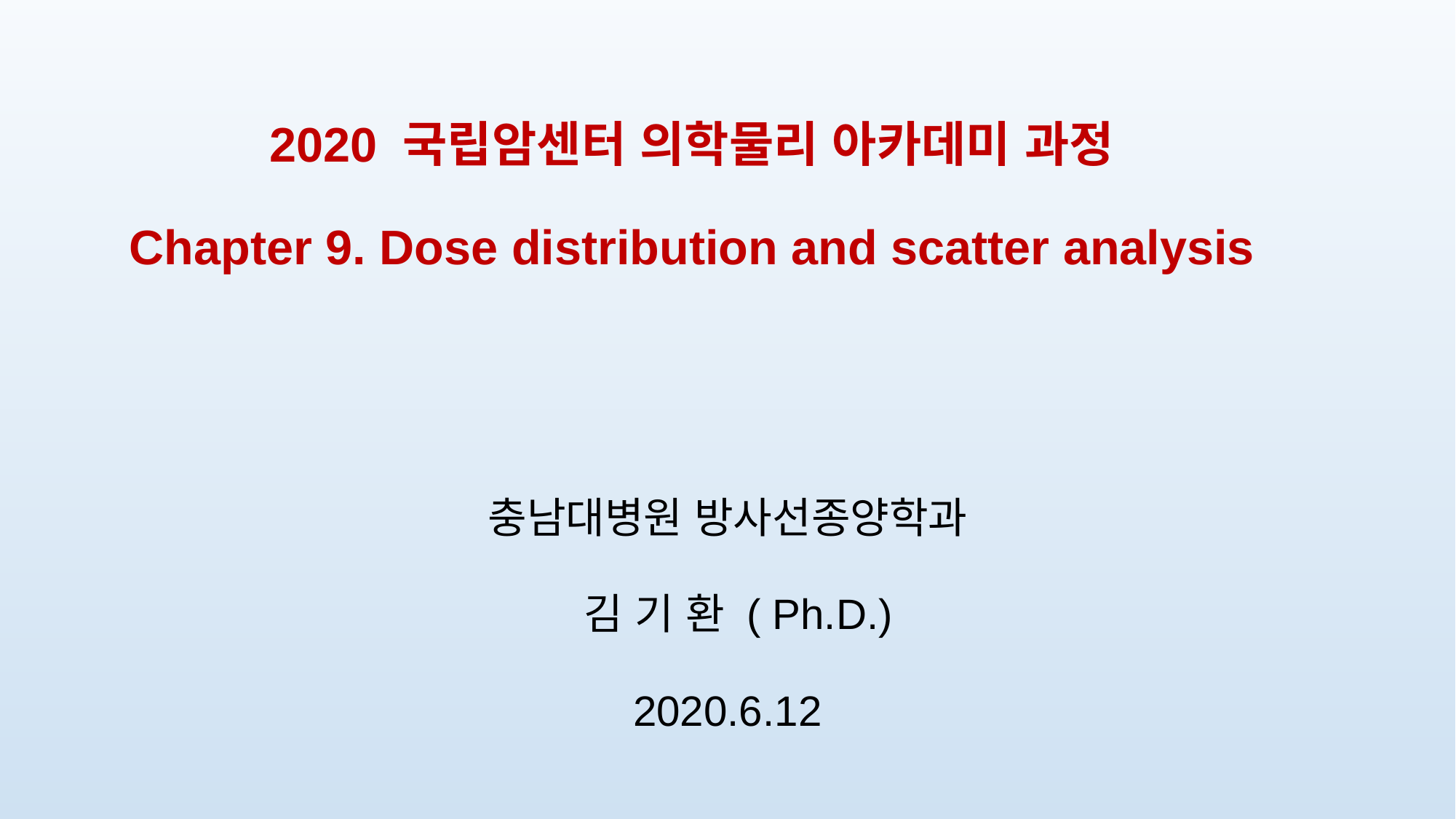

2020 국립암센터 의학물리 아카데미 과정
Chapter 9. Dose distribution and scatter analysis
#
충남대병원 방사선종양학과
 김 기 환 ( Ph.D.)
2020.6.12